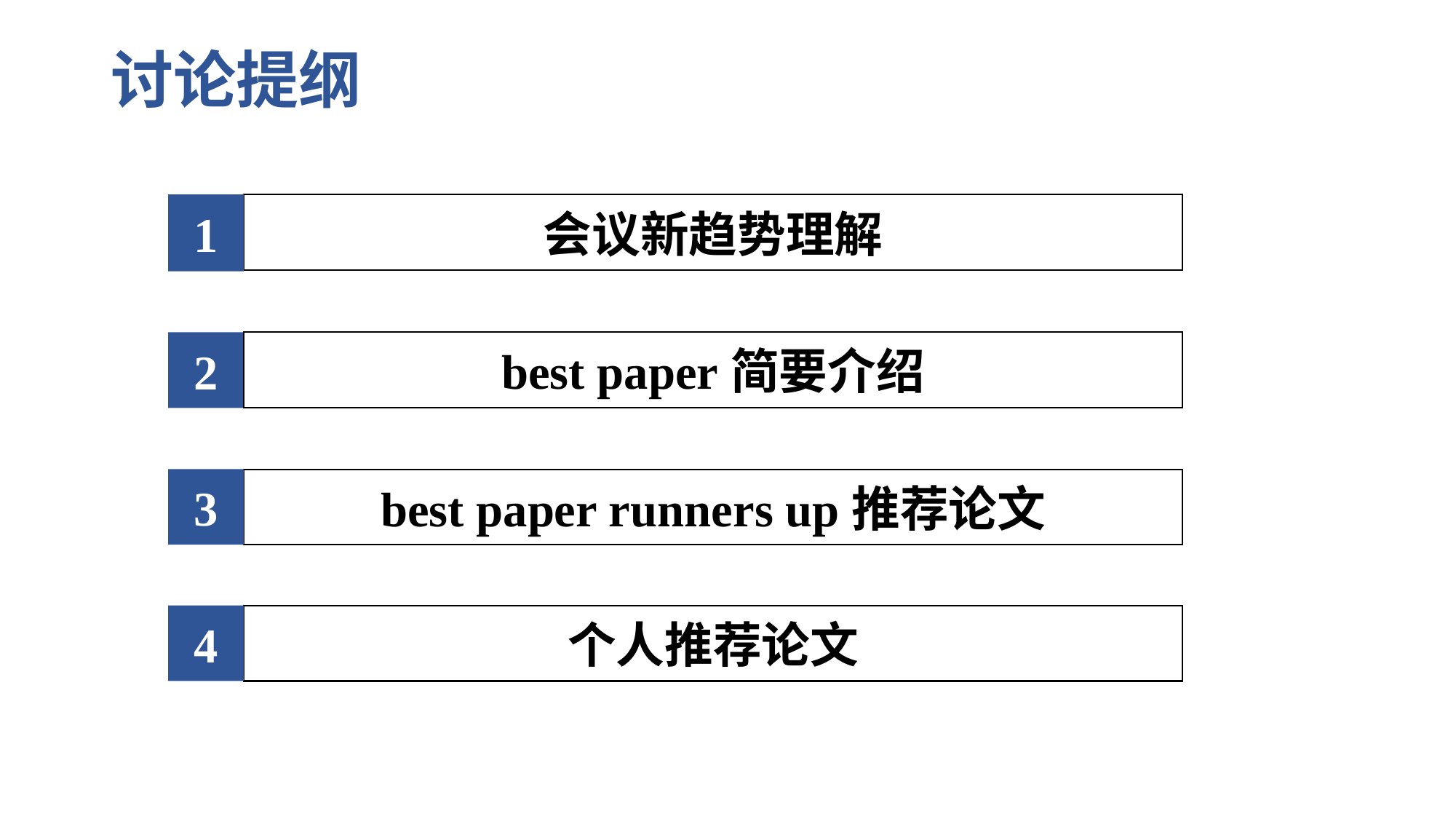

# 讨论提纲
1
会议新趋势理解

best paper简要介绍
2
3
best paper runners up推荐论文
4
个人推荐论文